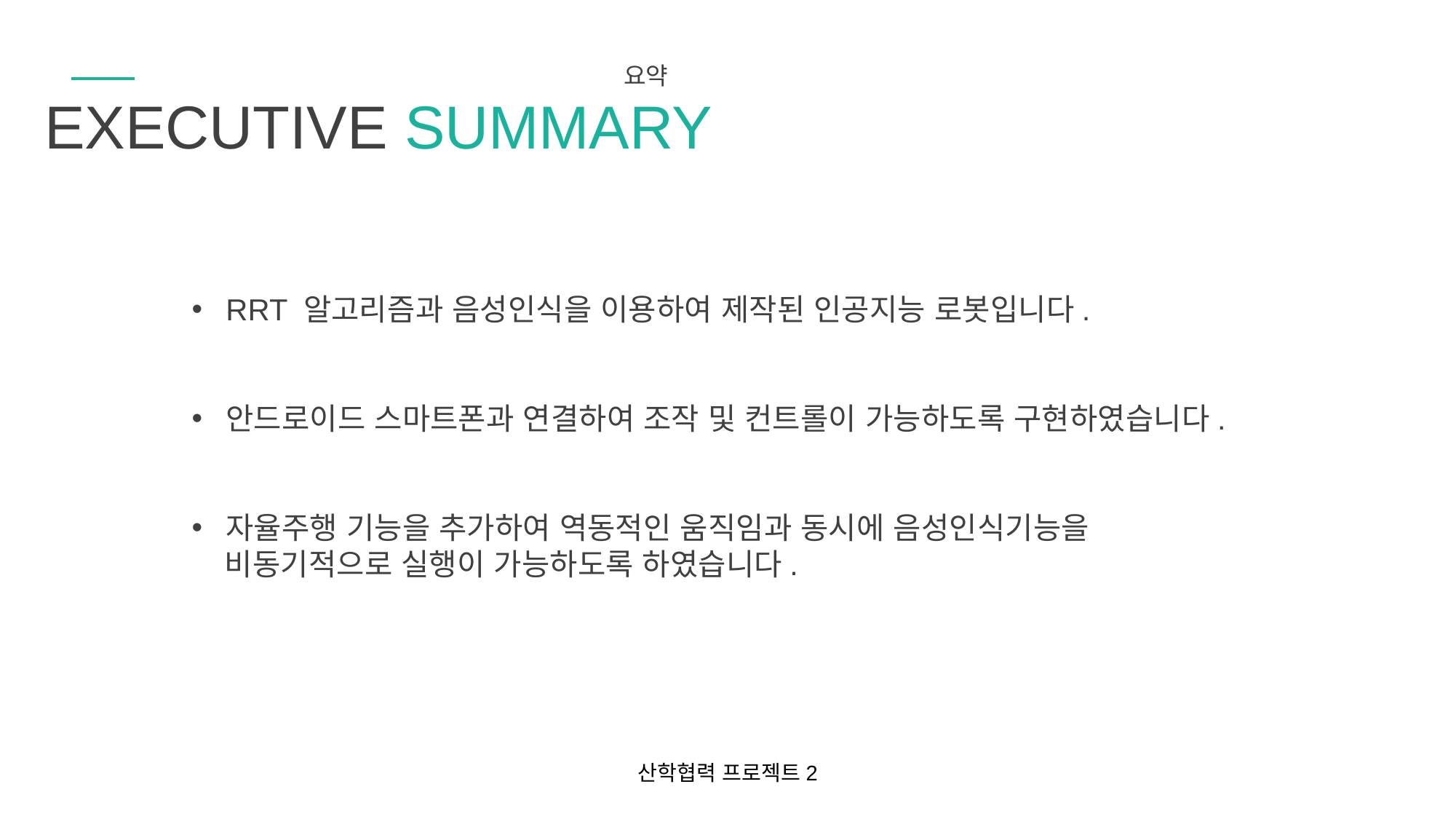

요약
EXECUTIVE SUMMARY
RRT 알고리즘과 음성인식을 이용하여 제작된 인공지능 로봇입니다.

안드로이드 스마트폰과 연결하여 조작 및 컨트롤이 가능하도록 구현하였습니다.

자율주행 기능을 추가하여 역동적인 움직임과 동시에 음성인식기능을
   비동기적으로 실행이 가능하도록 하였습니다.
산학협력 프로젝트2